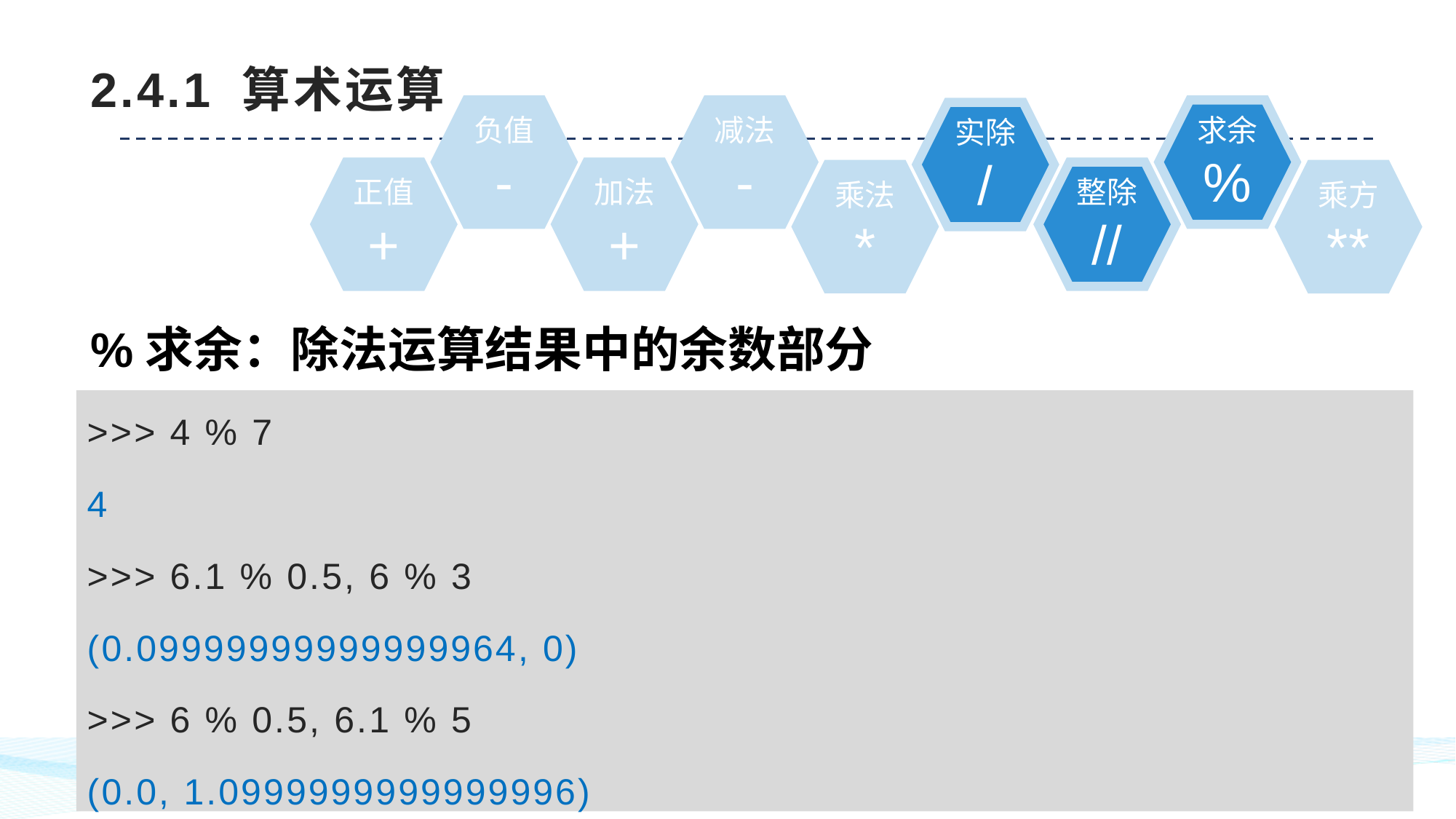

# 2.4.1 算术运算
负值
-
减法
-
求余
%
实除
/
正值
+
加法
+
整除
//
乘法
*
乘方
**
%求余：除法运算结果中的余数部分
>>> 4 % 7
4
>>> 6.1 % 0.5, 6 % 3
(0.09999999999999964, 0)
>>> 6 % 0.5, 6.1 % 5
(0.0, 1.0999999999999996)